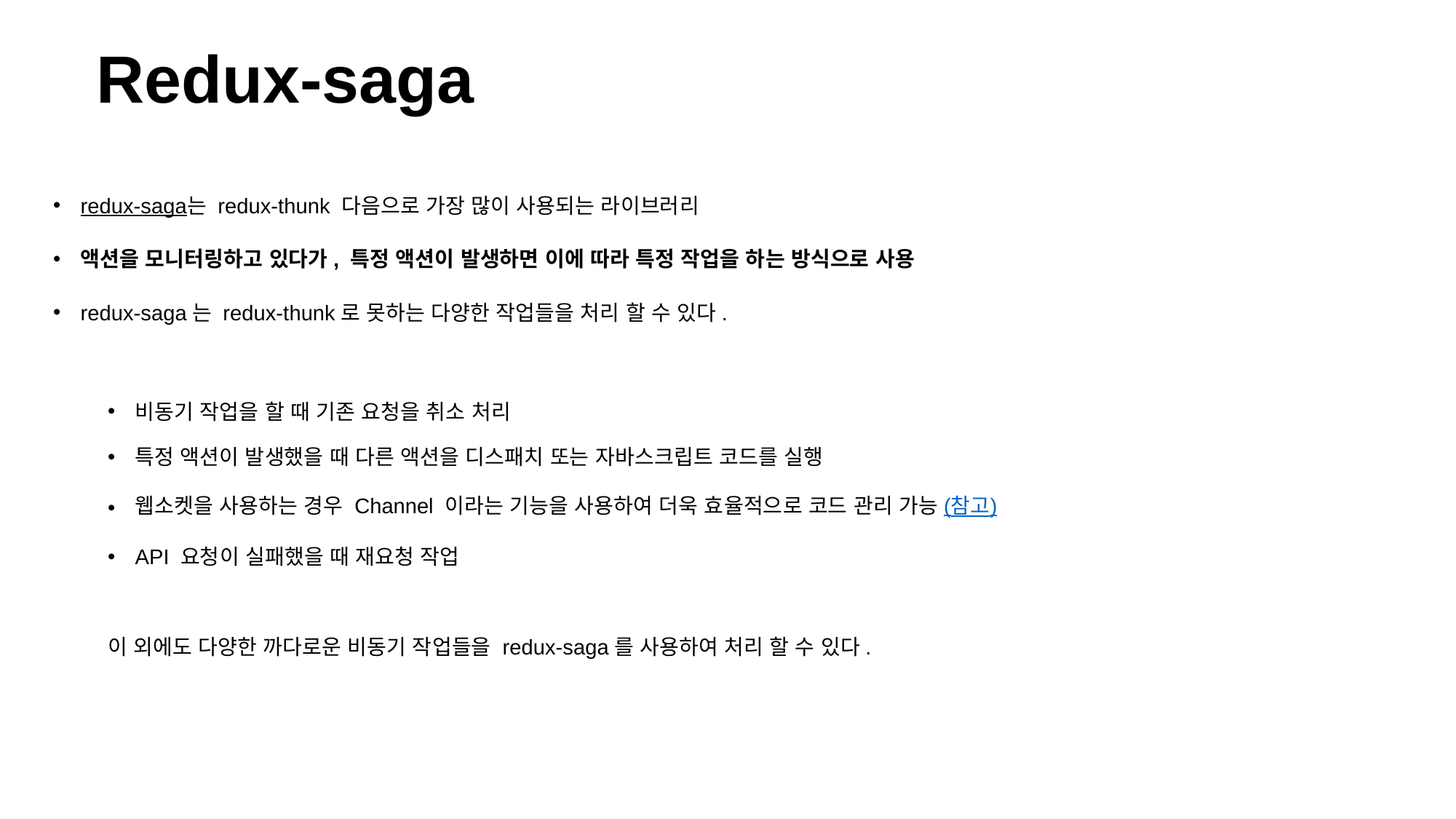

# Redux-saga
redux-saga는 redux-thunk 다음으로 가장 많이 사용되는 라이브러리
액션을 모니터링하고 있다가, 특정 액션이 발생하면 이에 따라 특정 작업을 하는 방식으로 사용
redux-saga는 redux-thunk로 못하는 다양한 작업들을 처리 할 수 있다.

비동기 작업을 할 때 기존 요청을 취소 처리
특정 액션이 발생했을 때 다른 액션을 디스패치 또는 자바스크립트 코드를 실행
웹소켓을 사용하는 경우 Channel 이라는 기능을 사용하여 더욱 효율적으로 코드 관리 가능(참고)
API 요청이 실패했을 때 재요청 작업

이 외에도 다양한 까다로운 비동기 작업들을 redux-saga를 사용하여 처리 할 수 있다.